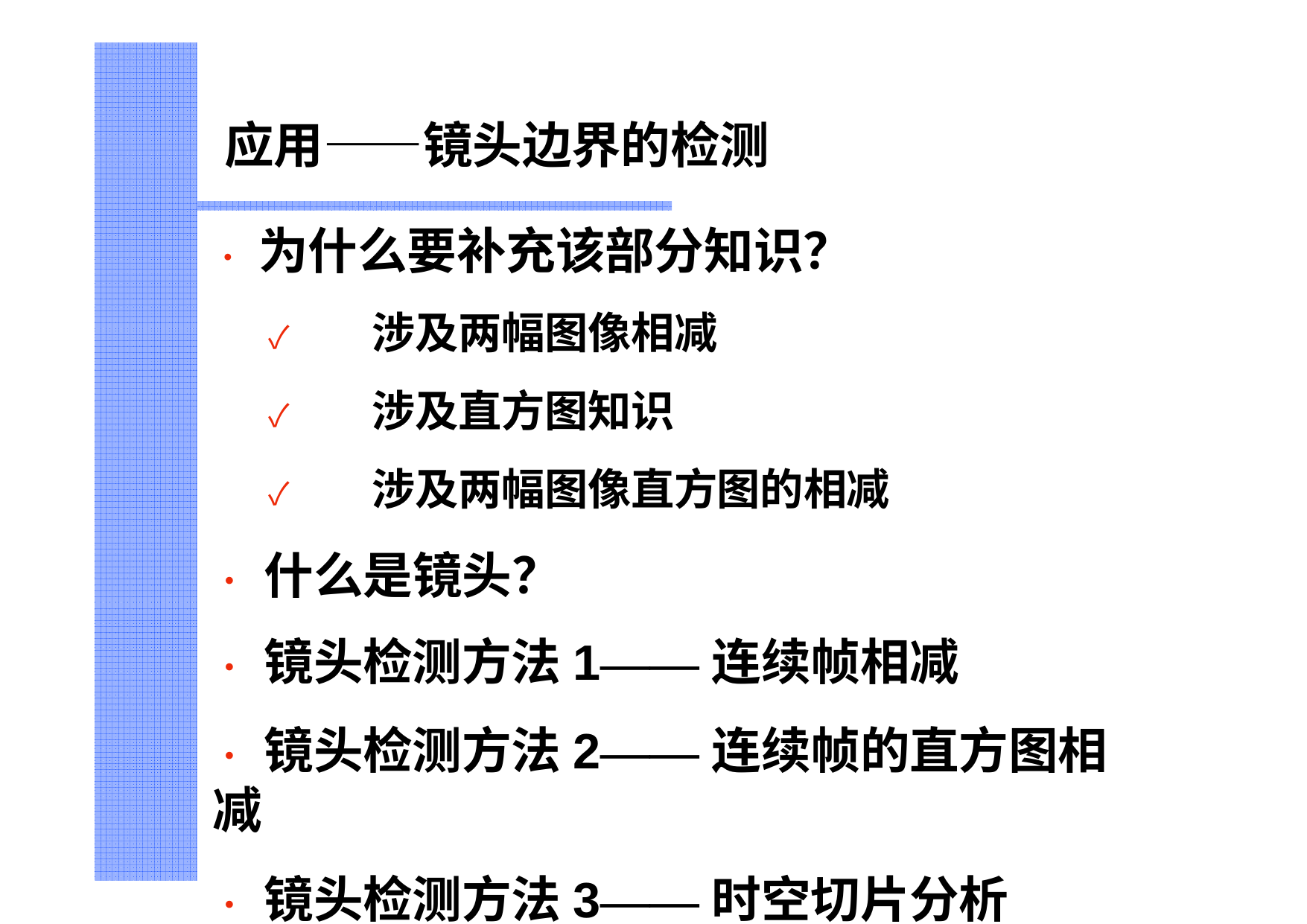

# 应用——镜头边界的检测
•	为什么要补充该部分知识？
✓	涉及两幅图像相减
✓	涉及直方图知识
✓	涉及两幅图像直方图的相减
•	什么是镜头？
•	镜头检测方法1——连续帧相减
•	镜头检测方法2——连续帧的直方图相减
•	镜头检测方法3——时空切片分析